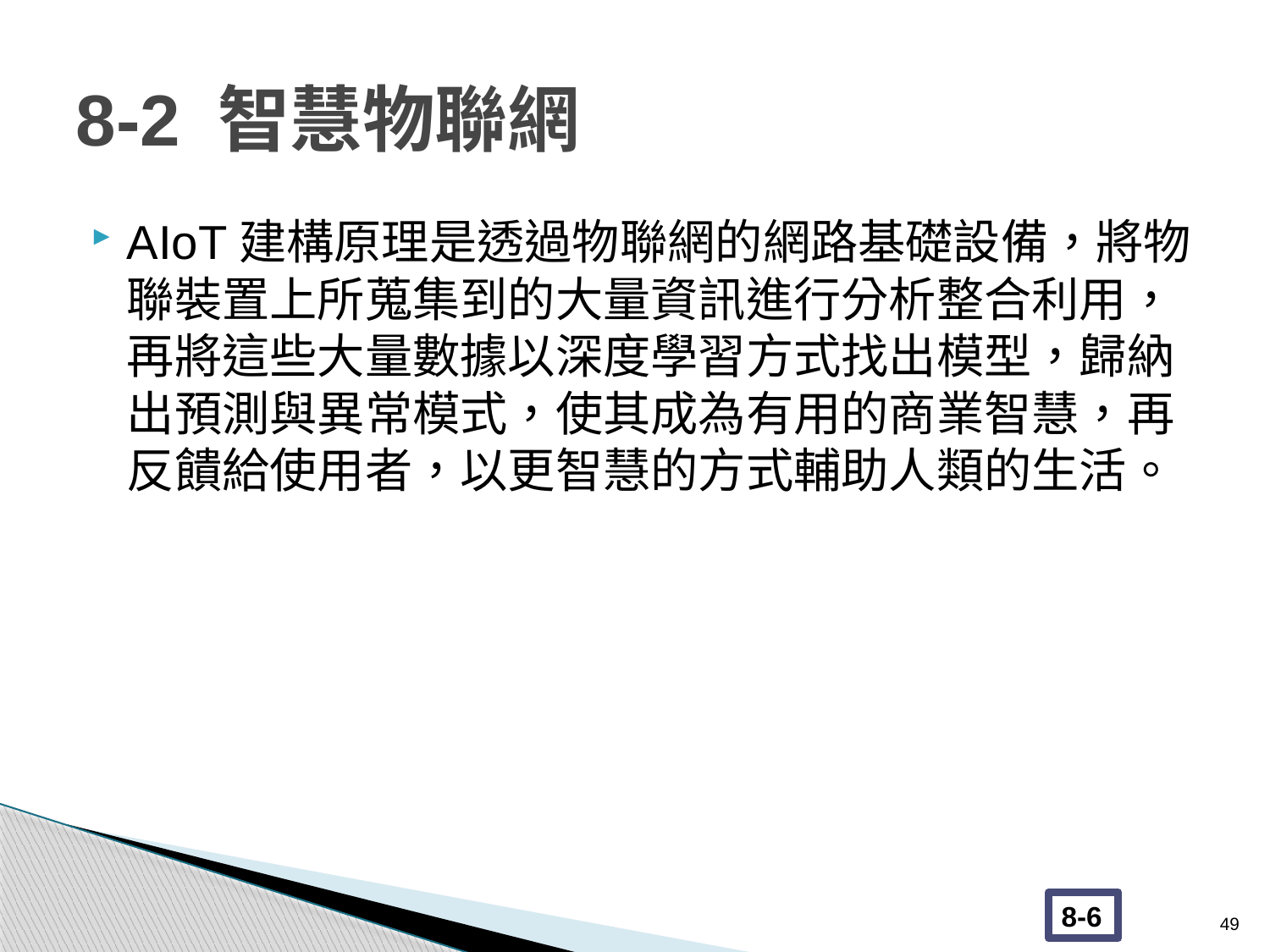

# 8-2 智慧物聯網
AIoT建構原理是透過物聯網的網路基礎設備，將物聯裝置上所蒐集到的大量資訊進行分析整合利用，再將這些大量數據以深度學習方式找出模型，歸納出預測與異常模式，使其成為有用的商業智慧，再反饋給使用者，以更智慧的方式輔助人類的生活。
49